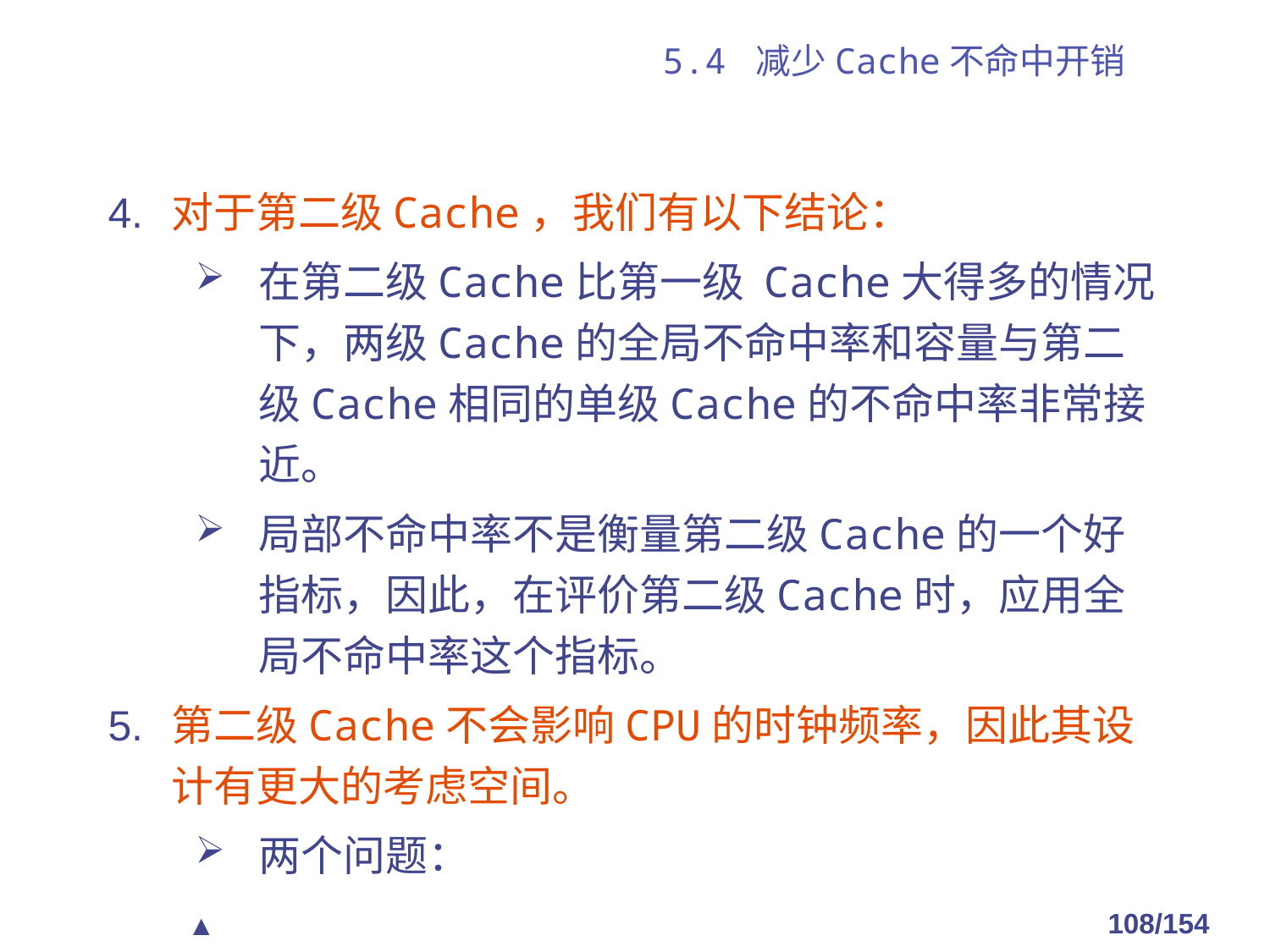

# 5.4 减少Cache不命中开销
对于第二级Cache，我们有以下结论：
在第二级Cache比第一级 Cache大得多的情况下，两级Cache的全局不命中率和容量与第二级Cache相同的单级Cache的不命中率非常接近。
局部不命中率不是衡量第二级Cache的一个好指标，因此，在评价第二级Cache时，应用全局不命中率这个指标。
第二级Cache不会影响CPU的时钟频率，因此其设计有更大的考虑空间。
两个问题：